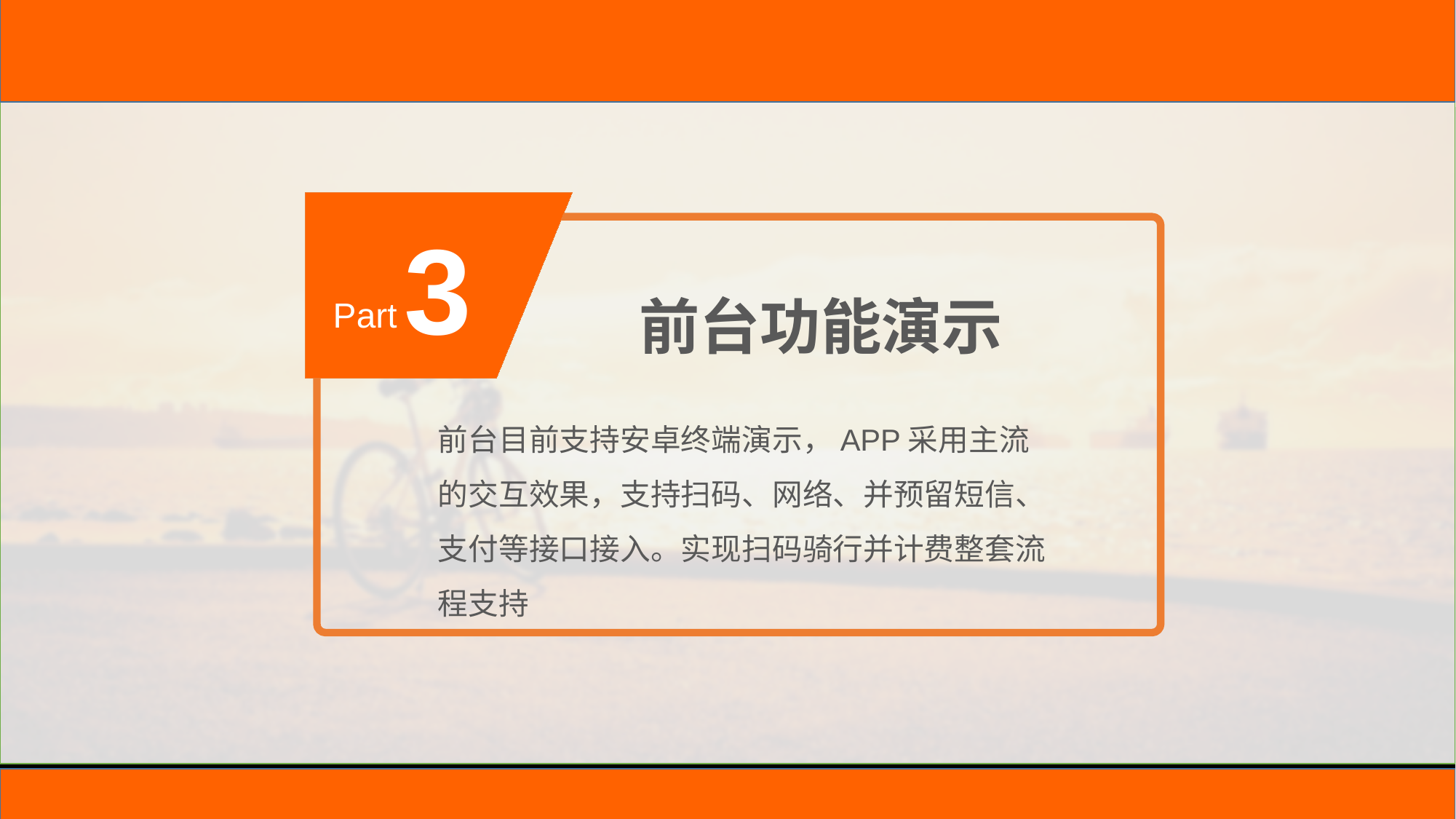

3

前台功能演示
Part
前台目前支持安卓终端演示，APP采用主流的交互效果，支持扫码、网络、并预留短信、支付等接口接入。实现扫码骑行并计费整套流程支持